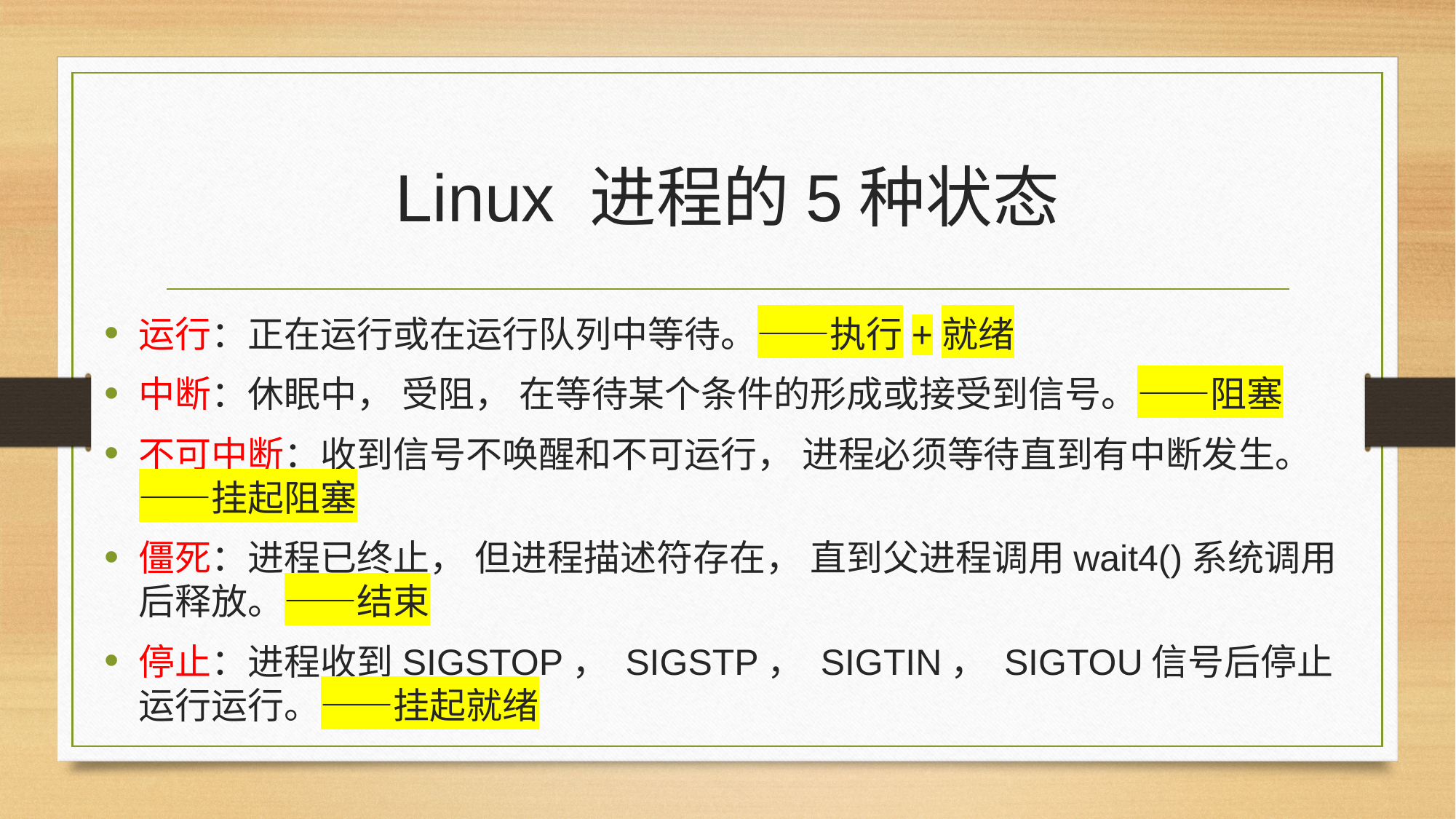

# Linux 进程的5种状态
运行：正在运行或在运行队列中等待。——执行+就绪
中断：休眠中， 受阻， 在等待某个条件的形成或接受到信号。——阻塞
不可中断：收到信号不唤醒和不可运行， 进程必须等待直到有中断发生。——挂起阻塞
僵死：进程已终止， 但进程描述符存在， 直到父进程调用wait4()系统调用后释放。——结束
停止：进程收到SIGSTOP， SIGSTP， SIGTIN， SIGTOU信号后停止运行运行。——挂起就绪